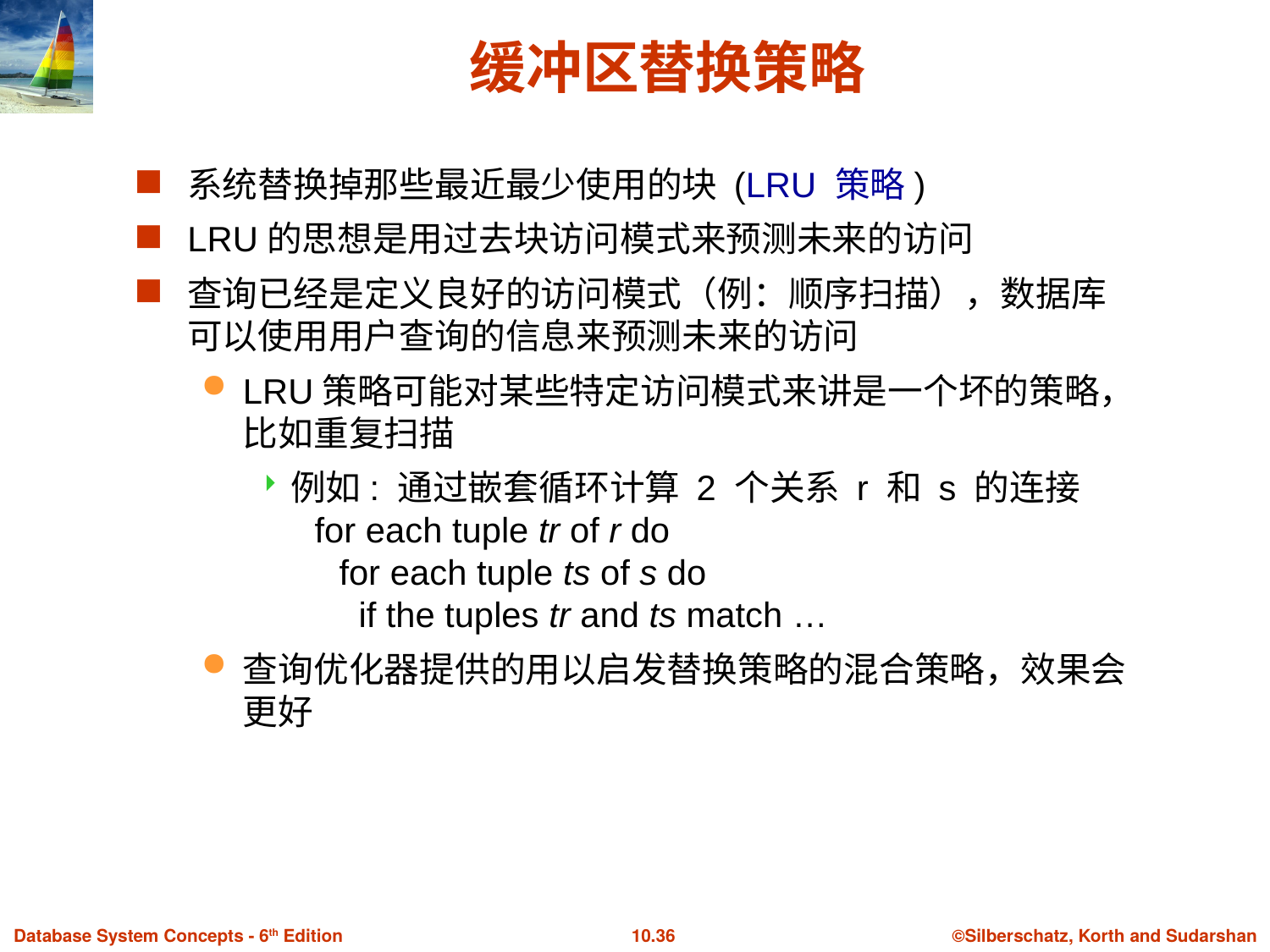

缓冲区替换策略
系统替换掉那些最近最少使用的块 (LRU 策略)
LRU的思想是用过去块访问模式来预测未来的访问
查询已经是定义良好的访问模式（例：顺序扫描），数据库可以使用用户查询的信息来预测未来的访问
LRU策略可能对某些特定访问模式来讲是一个坏的策略，比如重复扫描
例如: 通过嵌套循环计算 2 个关系 r 和 s 的连接
  for each tuple tr of r do
     for each tuple ts of s do
       if the tuples tr and ts match …
查询优化器提供的用以启发替换策略的混合策略，效果会更好